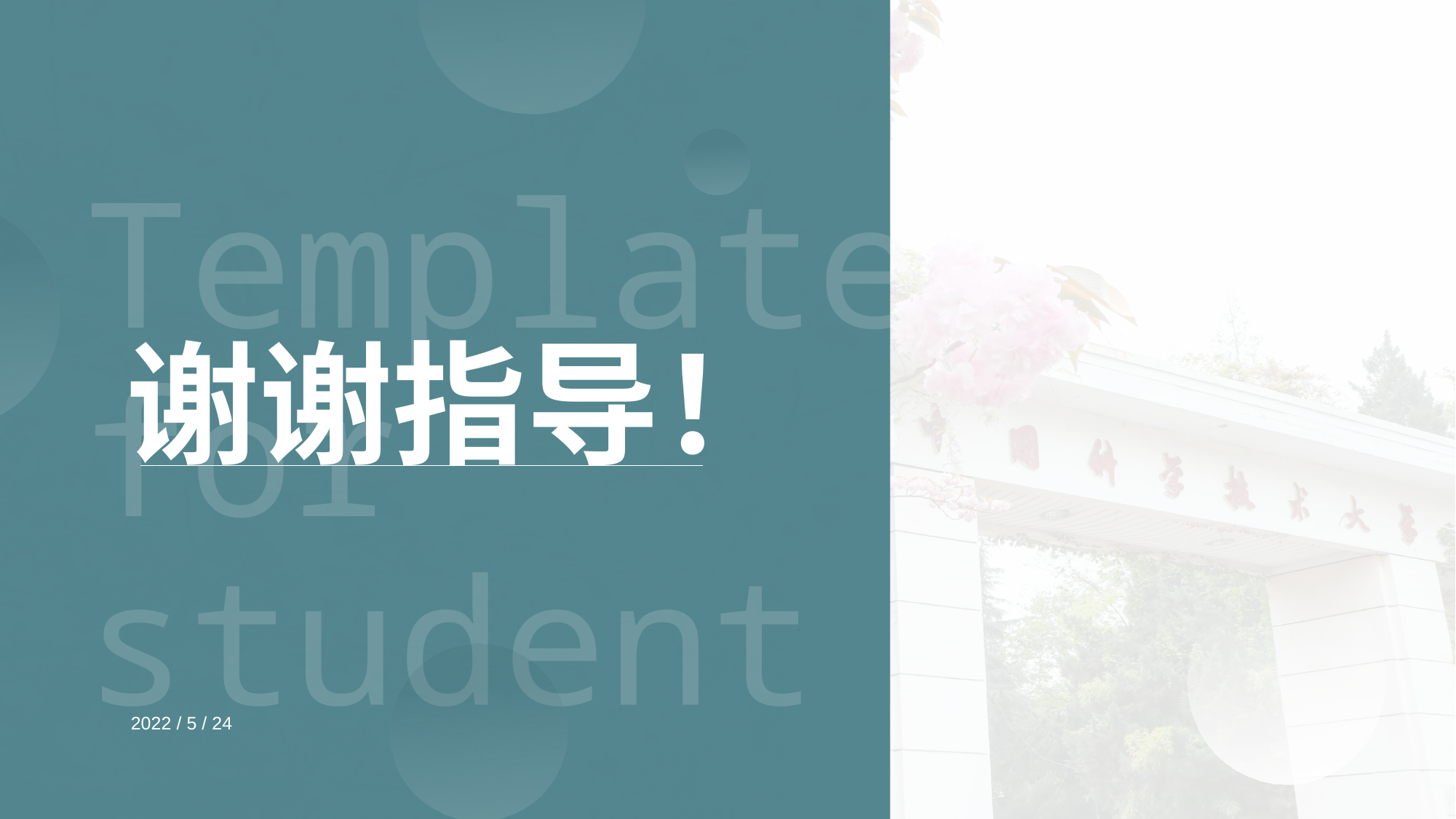

Template for student

谢谢指导！

2022 / 5 / 24